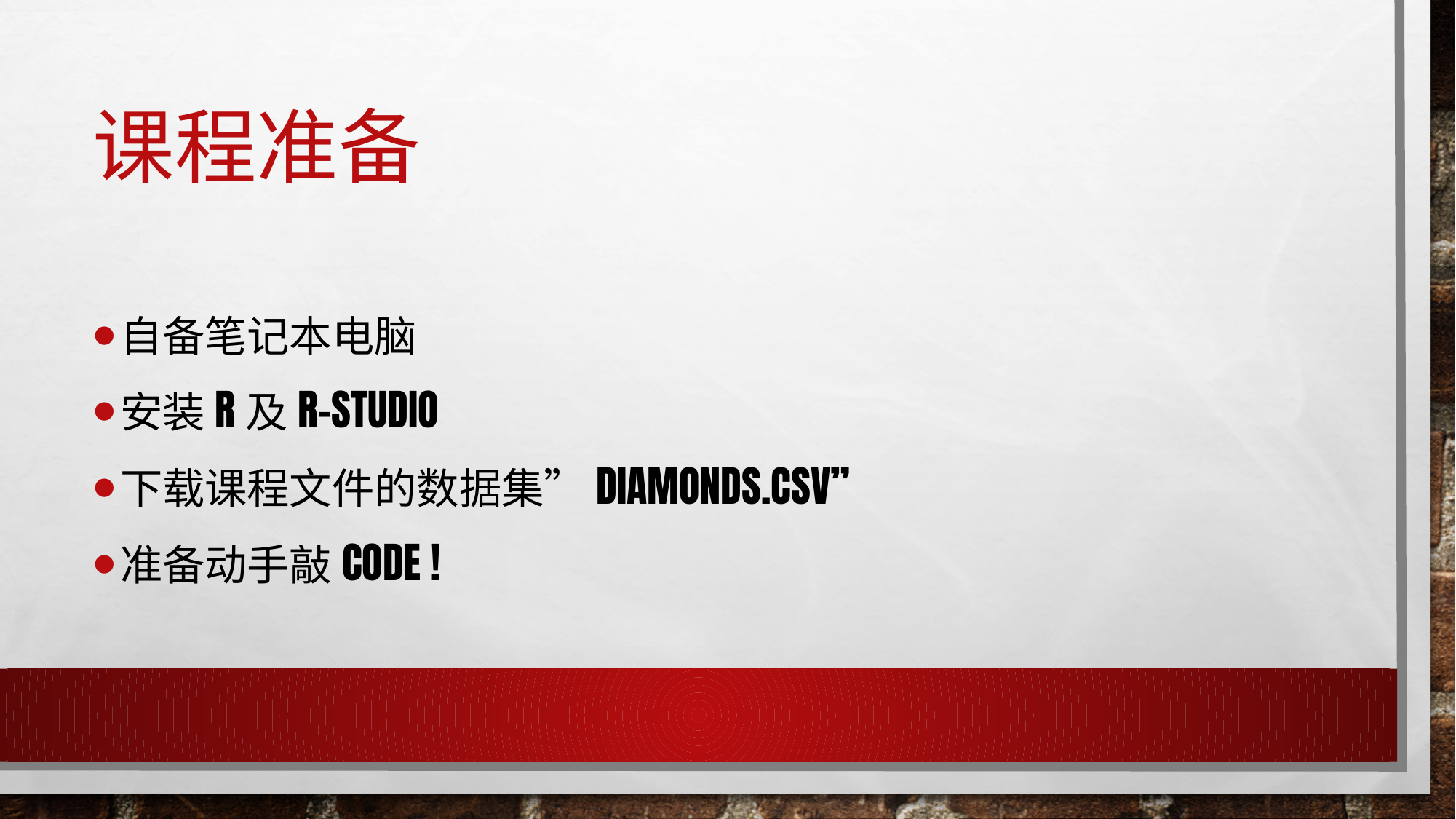

# 课程准备
自备笔记本电脑
安装R及R-studio
下载课程文件的数据集”Diamonds.csv”
准备动手敲Code !